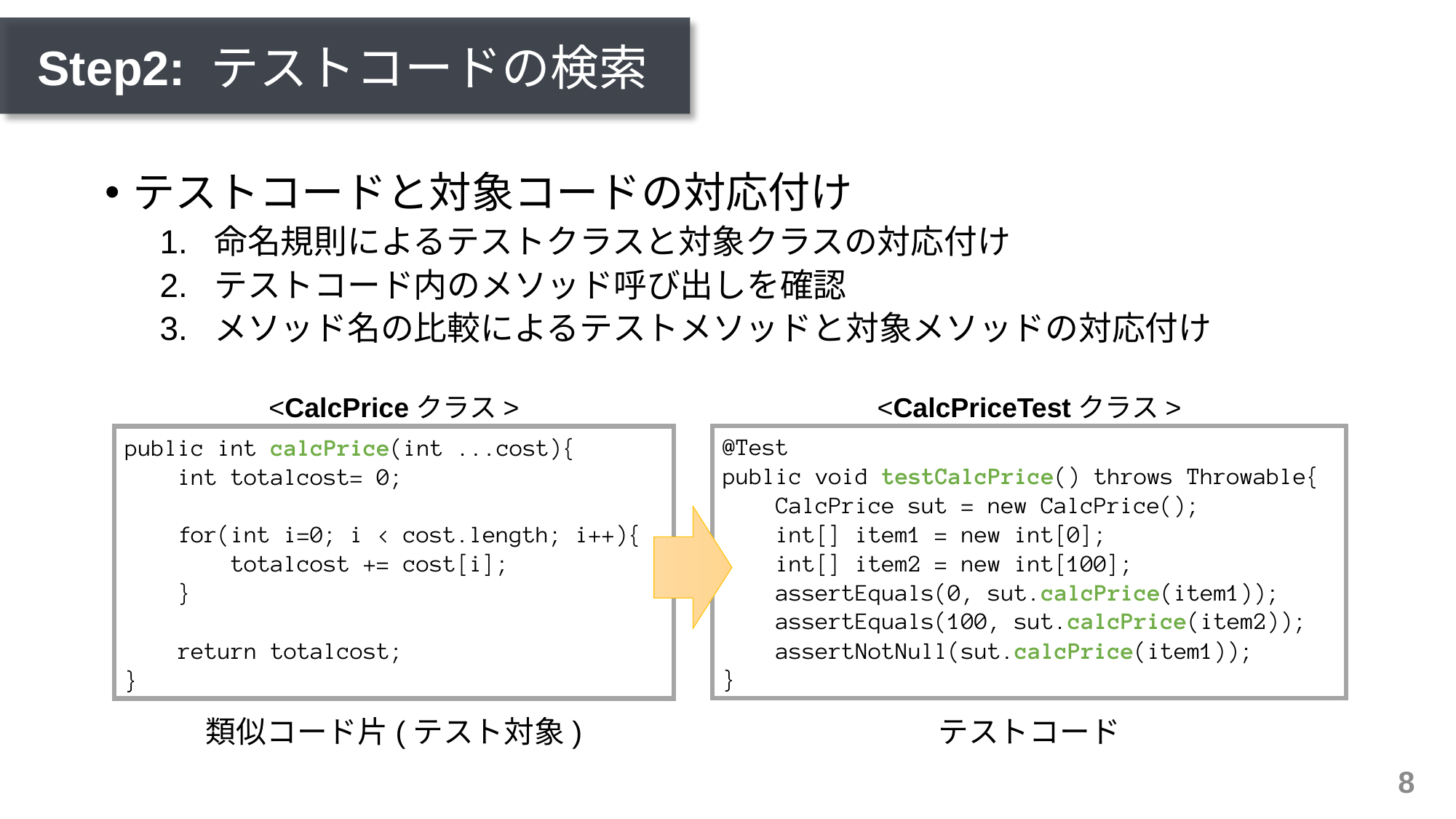

# Step2: テストコードの検索
テストコードと対象コードの対応付け
命名規則によるテストクラスと対象クラスの対応付け
テストコード内のメソッド呼び出しを確認
メソッド名の比較によるテストメソッドと対象メソッドの対応付け
<CalcPriceクラス>
<CalcPriceTestクラス>
@Test
public void testCalcPrice() throws Throwable{
    CalcPrice sut = new CalcPrice();
    int[] item1 = new int[0];
    int[] item2 = new int[100];
    assertEquals(0, sut.calcPrice(item1));
    assertEquals(100, sut.calcPrice(item2));
    assertNotNull(sut.calcPrice(item1));
}
public int calcPrice(int ...cost){
    int totalcost= 0;

    for(int i=0; i < cost.length; i++){
        totalcost += cost[i];
    }

    return totalcost;
}

類似コード片(テスト対象)
テストコード